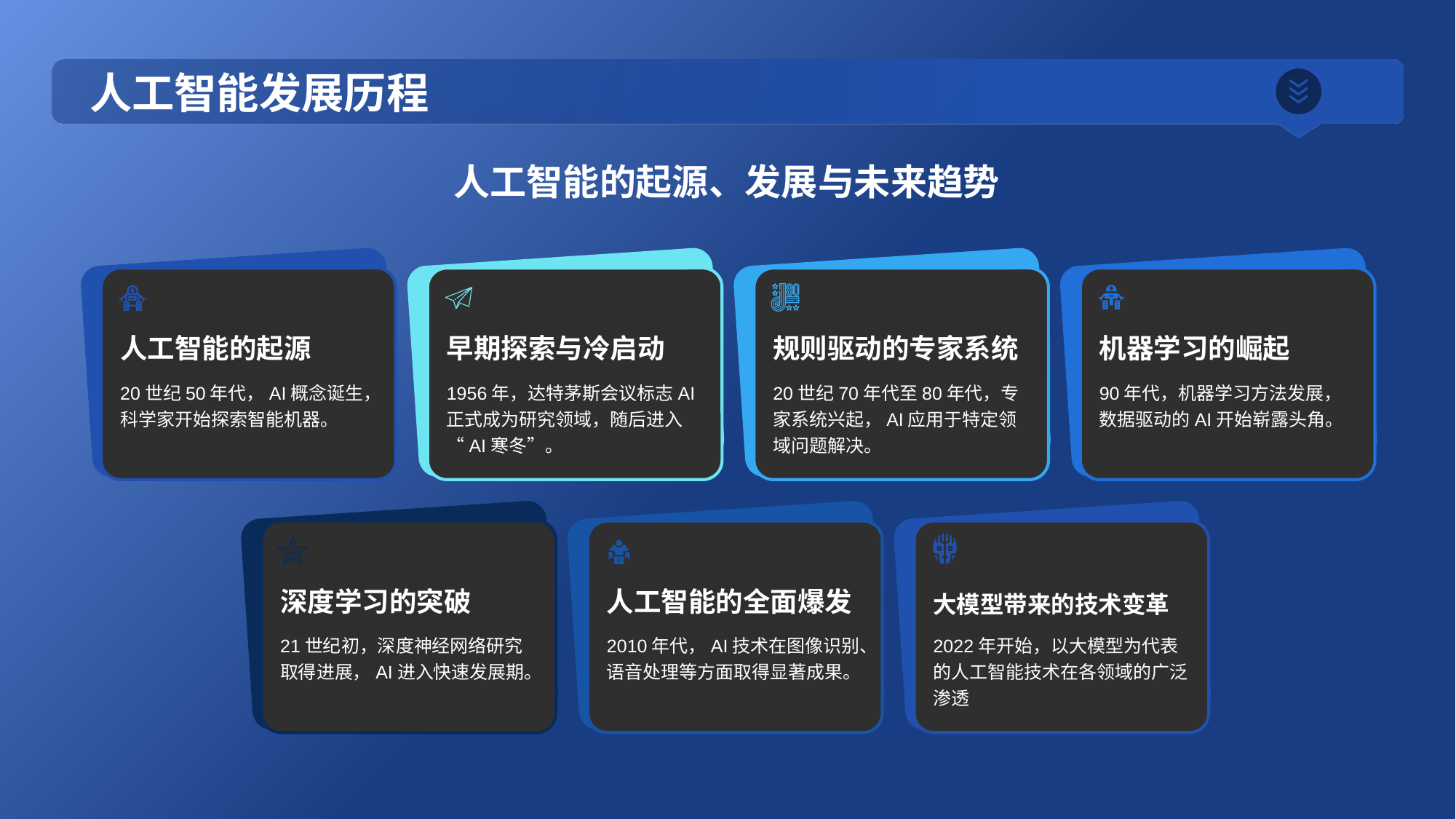

# 人工智能发展历程
人工智能的起源、发展与未来趋势

人工智能的起源
20世纪50年代，AI概念诞生，科学家开始探索智能机器。

早期探索与冷启动
1956年，达特茅斯会议标志AI正式成为研究领域，随后进入“AI寒冬”。

规则驱动的专家系统
20世纪70年代至80年代，专家系统兴起，AI应用于特定领域问题解决。

机器学习的崛起
90年代，机器学习方法发展，数据驱动的AI开始崭露头角。

深度学习的突破
21世纪初，深度神经网络研究取得进展，AI进入快速发展期。

人工智能的全面爆发
2010年代，AI技术在图像识别、语音处理等方面取得显著成果。

大模型带来的技术变革
2022年开始，以大模型为代表的人工智能技术在各领域的广泛渗透